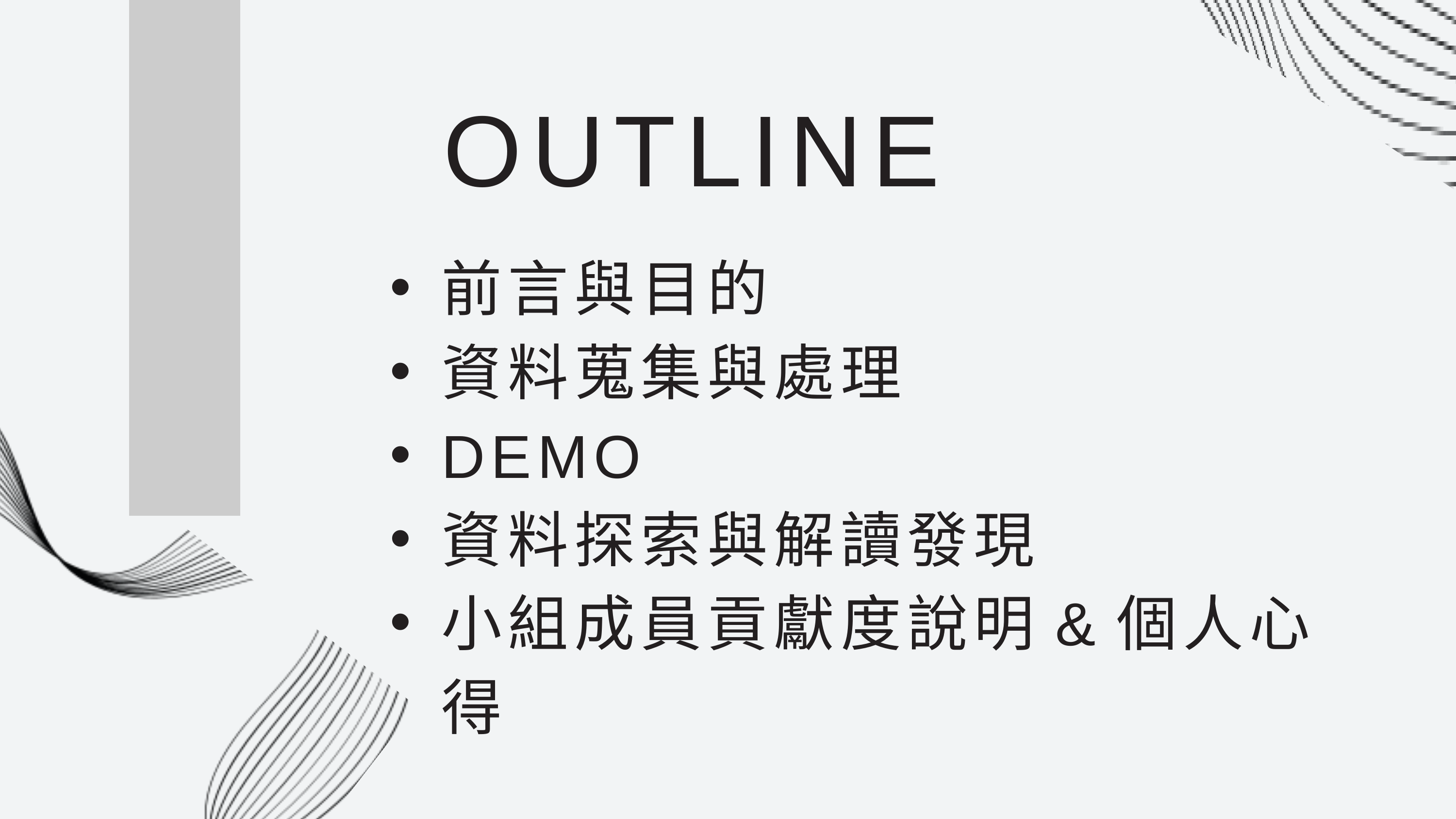

OUTLINE
前言與目的
資料蒐集與處理
DEMO
資料探索與解讀發現
小組成員貢獻度說明&個人心得